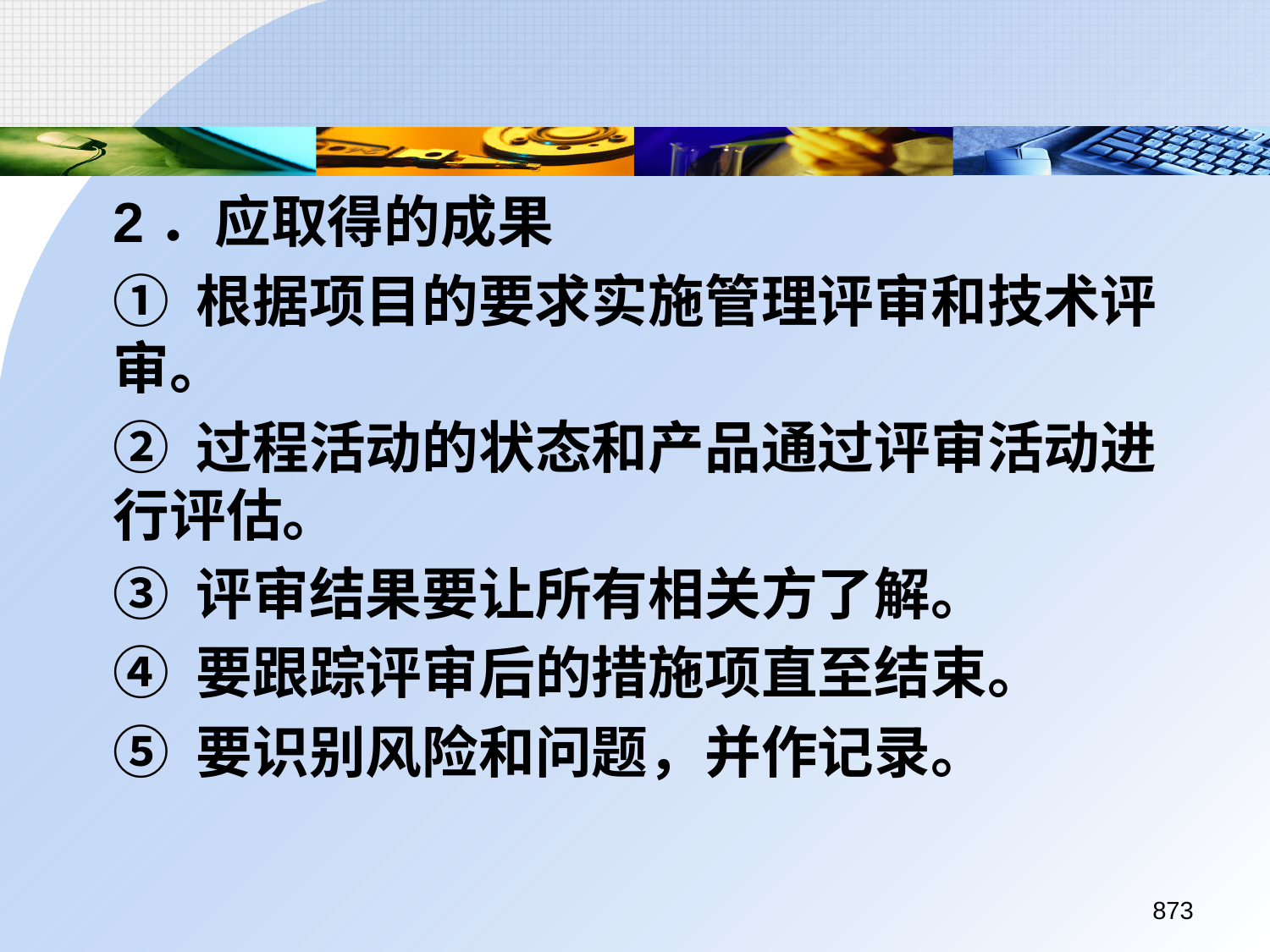

2．应取得的成果
	① 根据项目的要求实施管理评审和技术评审。
	② 过程活动的状态和产品通过评审活动进行评估。
	③ 评审结果要让所有相关方了解。
	④ 要跟踪评审后的措施项直至结束。
	⑤ 要识别风险和问题，并作记录。

873